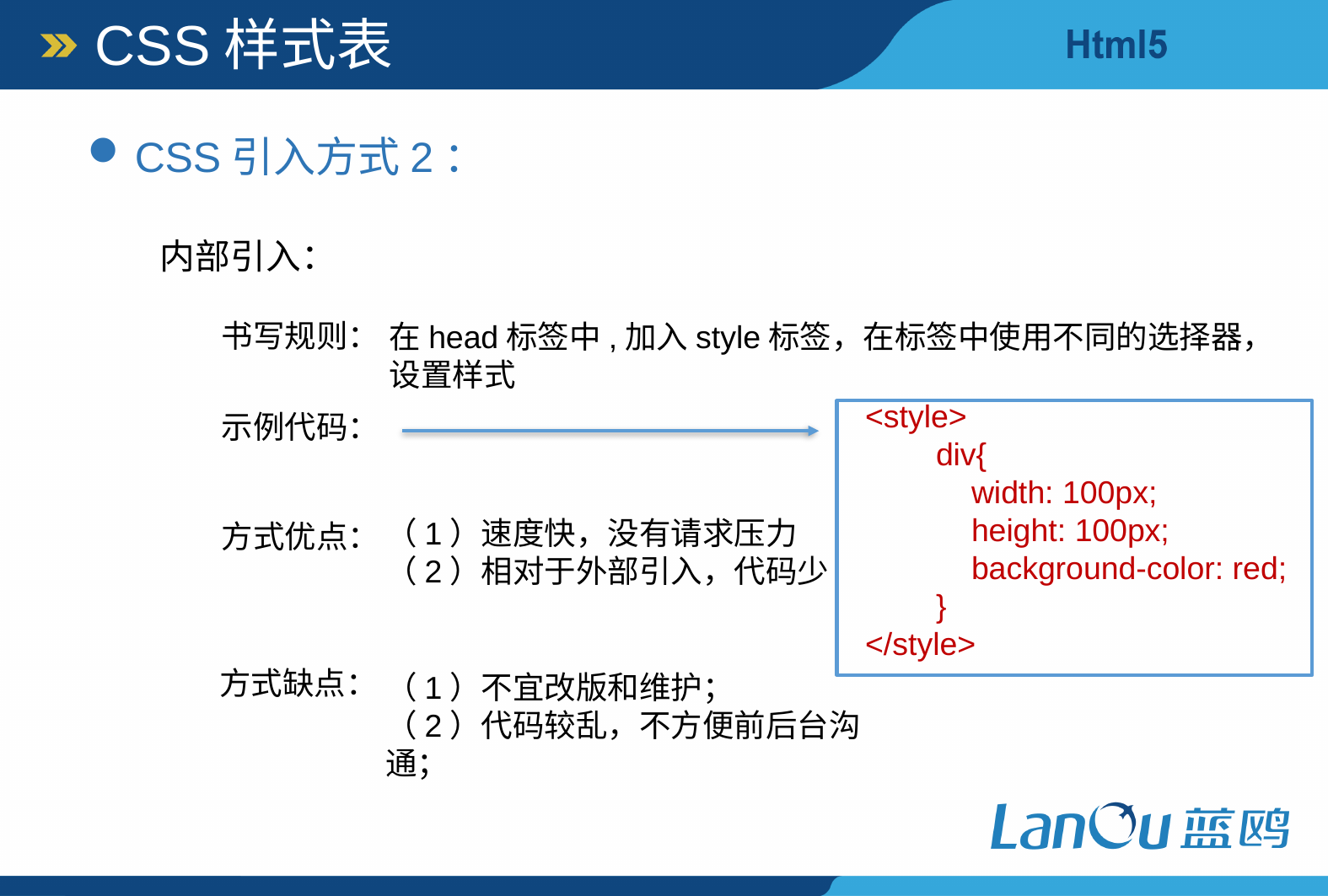

CSS样式表
CSS引入方式2：
内部引入：
书写规则：
在head标签中,加入style标签，在标签中使用不同的选择器，
设置样式
<style>
        div{
            width: 100px;
            height: 100px;
            background-color: red;
        }
</style>

示例代码：

（1）速度快，没有请求压力
（2）相对于外部引入，代码少
方式优点：
方式缺点：
（1）不宜改版和维护；
（2）代码较乱，不方便前后台沟通；